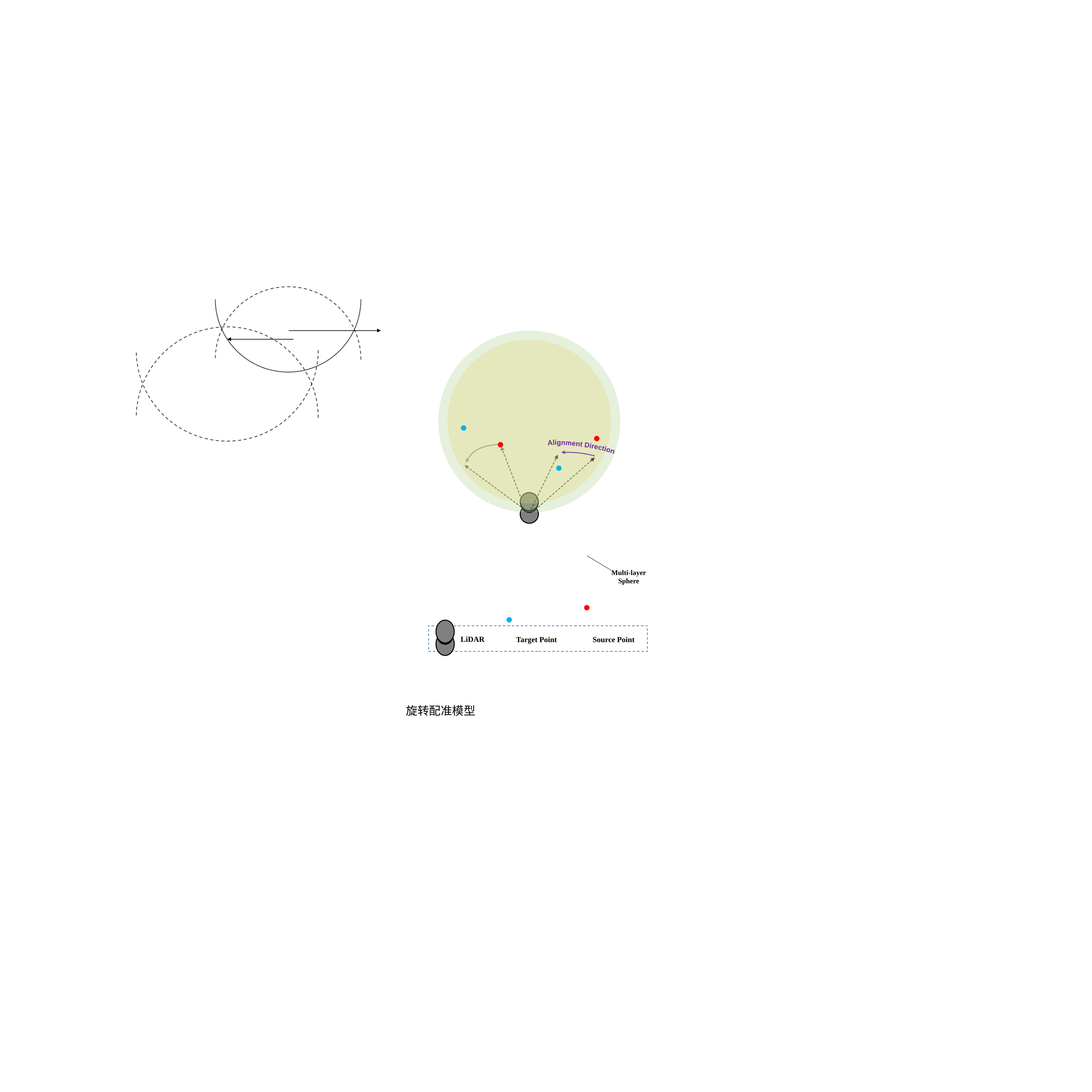

Alignment Direction

Multi-layer
Sphere

LiDAR
Target Point
 Source Point
旋转配准模型